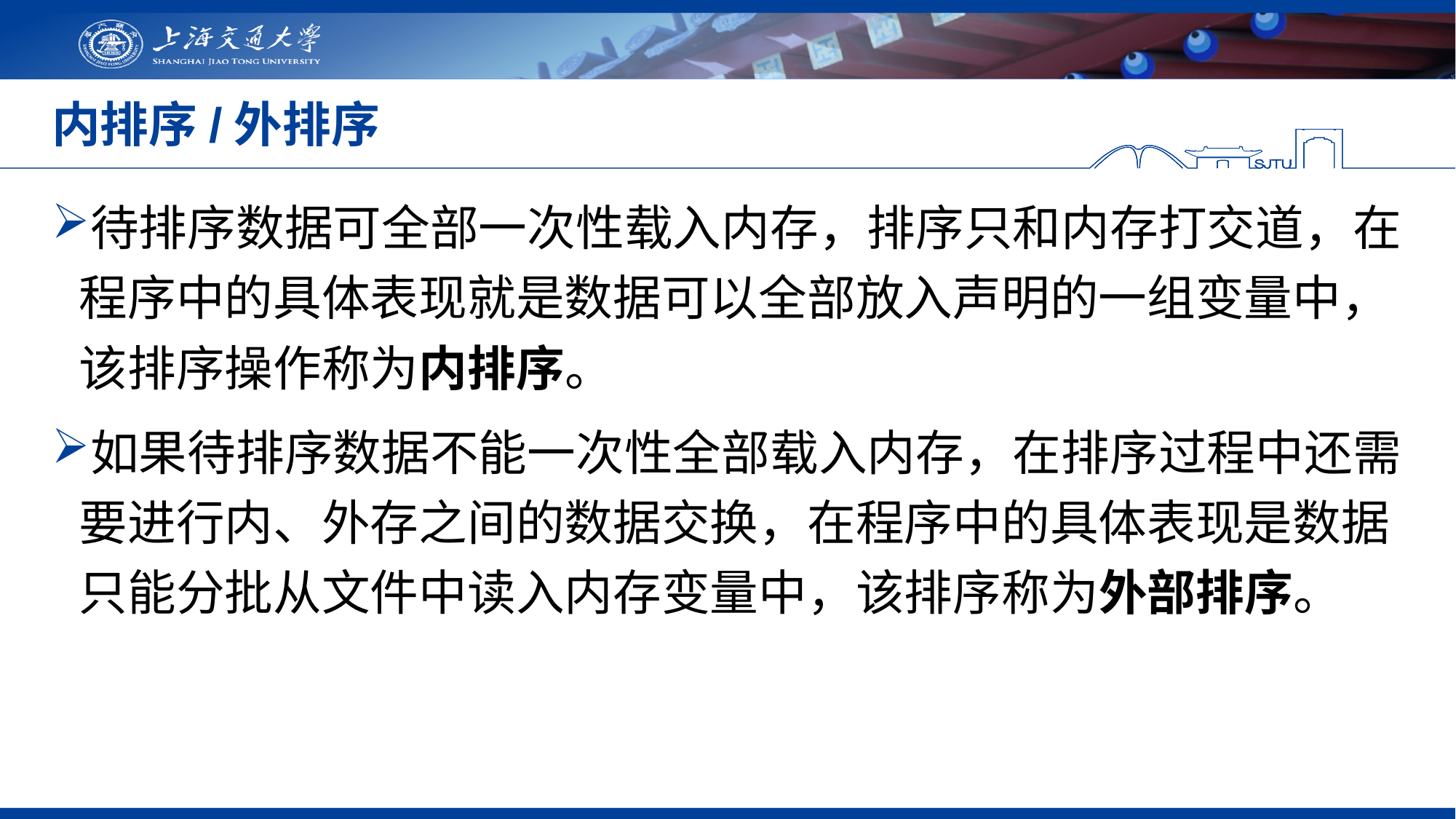

# 内排序/外排序
待排序数据可全部一次性载入内存，排序只和内存打交道，在程序中的具体表现就是数据可以全部放入声明的一组变量中，该排序操作称为内排序。
如果待排序数据不能一次性全部载入内存，在排序过程中还需要进行内、外存之间的数据交换，在程序中的具体表现是数据只能分批从文件中读入内存变量中，该排序称为外部排序。